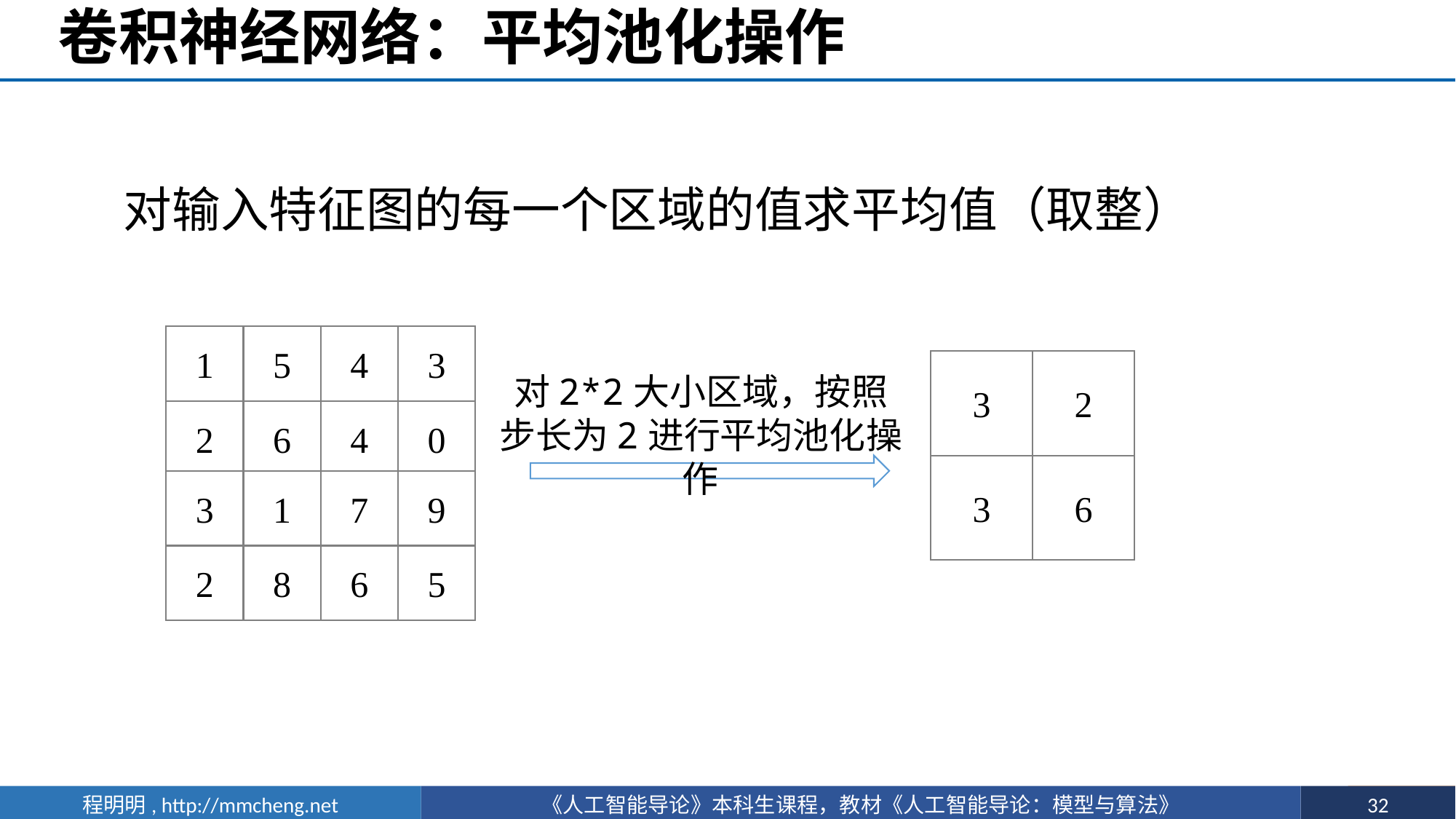

# 卷积神经网络：平均池化操作
对输入特征图的每一个区域的值求平均值（取整）
1
5
4
3
2
6
4
0
3
1
7
9
2
8
6
5
3
2
3
6
对2*2大小区域，按照步长为2进行平均池化操作